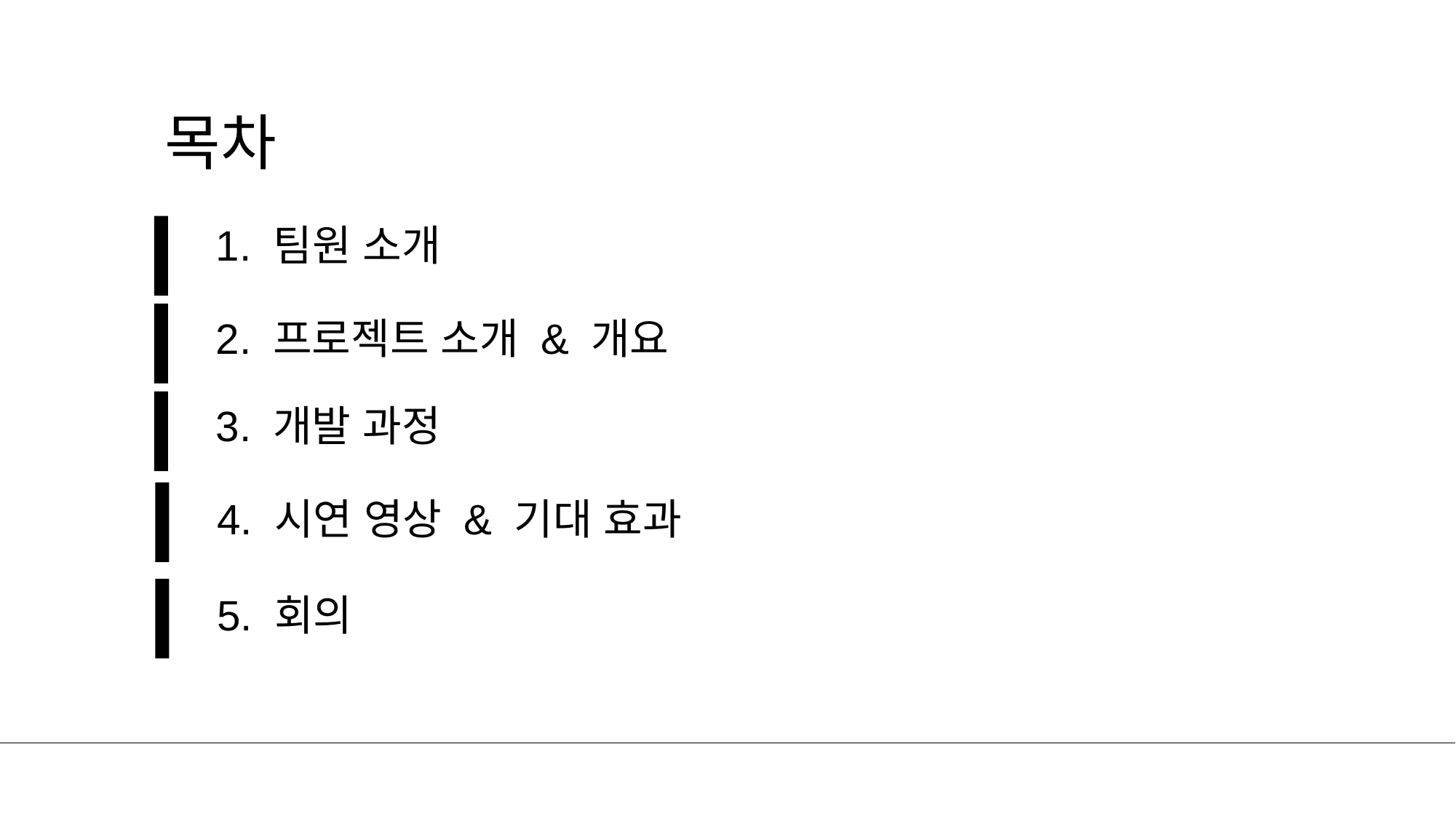

목차
1. 팀원 소개

2. 프로젝트 소개 & 개요

3. 개발 과정

4. 시연 영상 & 기대 효과

5. 회의